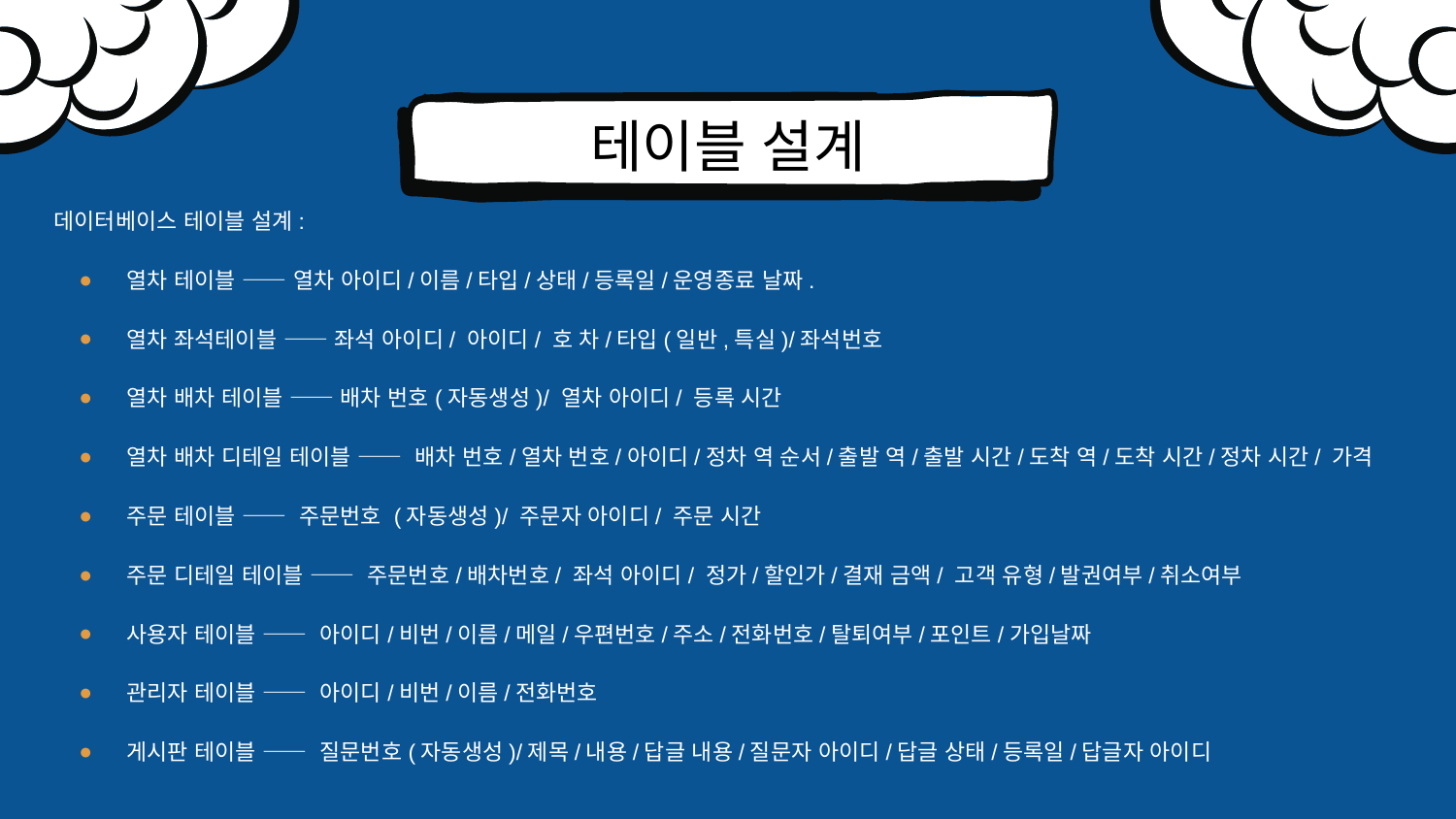

# 테이블 설계
데이터베이스 테이블 설계:
열차 테이블 —— 열차 아이디/이름/타입/상태/등록일/운영종료 날짜.
열차 좌석테이블 —— 좌석 아이디/ 아이디/ 호 차/타입(일반,특실)/좌석번호
열차 배차 테이블 —— 배차 번호(자동생성)/ 열차 아이디/ 등록 시간
열차 배차 디테일 테이블 ——  배차 번호/열차 번호/아이디/정차 역 순서/출발 역/출발 시간/도착 역/도착 시간/정차 시간/ 가격
주문 테이블 ——  주문번호 (자동생성)/ 주문자 아이디/ 주문 시간
주문 디테일 테이블 ——  주문번호/배차번호/ 좌석 아이디/ 정가/할인가/결재 금액/ 고객 유형/발권여부/취소여부
사용자 테이블 ——  아이디/비번/이름/메일/우편번호/주소/전화번호/탈퇴여부/포인트/가입날짜
관리자 테이블 ——  아이디/비번/이름/전화번호
게시판 테이블 ——  질문번호(자동생성)/제목/내용/답글 내용/질문자 아이디/답글 상태/등록일/답글자 아이디